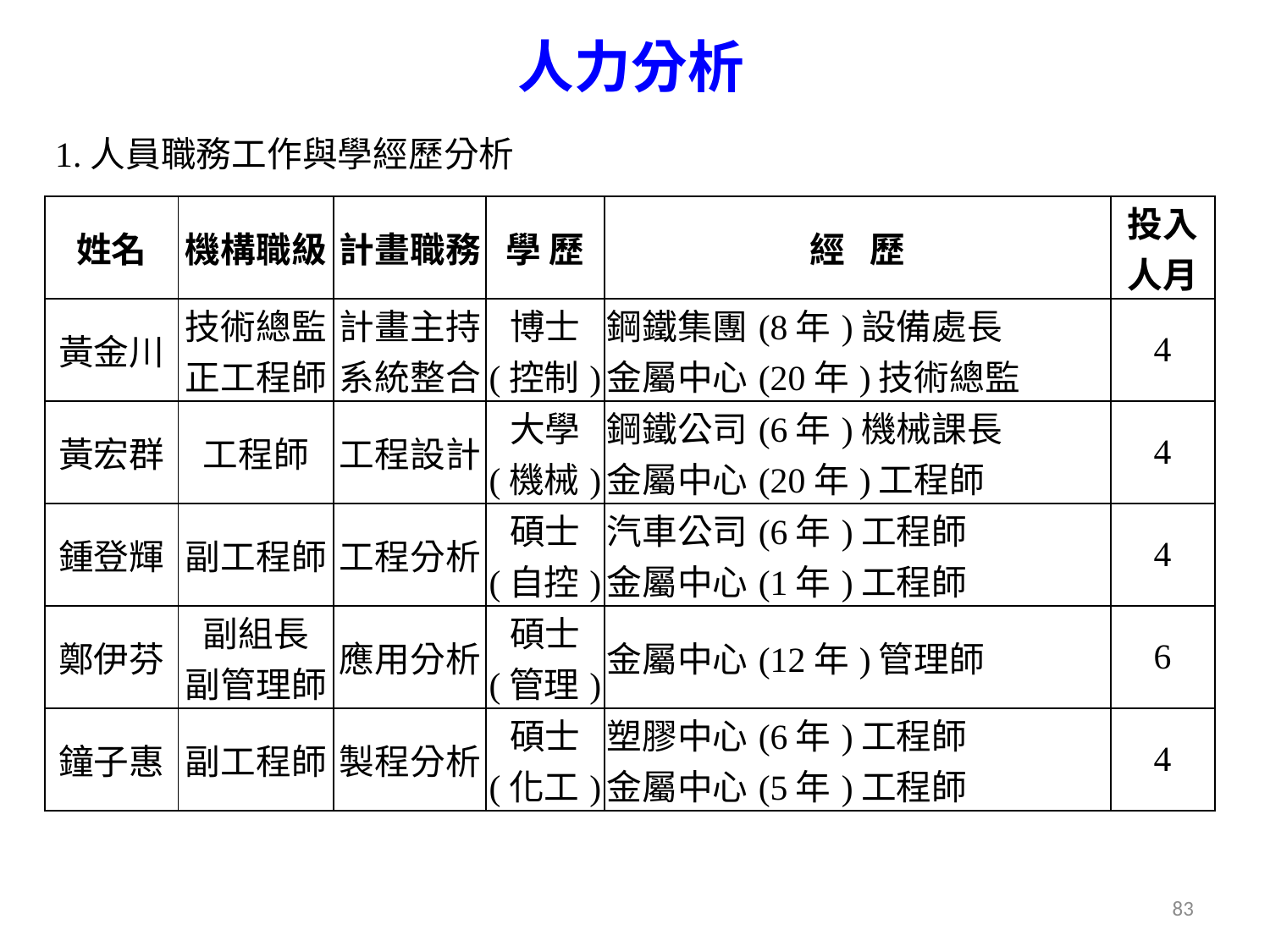

人力分析
1.人員職務工作與學經歷分析
| 姓名 | 機構職級 | 計畫職務 | 學 歷 | 經 歷 | 投入人月 |
| --- | --- | --- | --- | --- | --- |
| 黃金川 | 技術總監 正工程師 | 計畫主持 系統整合 | 博士 (控制) | 鋼鐵集團(8年)設備處長 金屬中心(20年)技術總監 | 4 |
| 黃宏群 | 工程師 | 工程設計 | 大學 (機械) | 鋼鐵公司(6年)機械課長 金屬中心(20年)工程師 | 4 |
| 鍾登輝 | 副工程師 | 工程分析 | 碩士 (自控) | 汽車公司(6年)工程師 金屬中心(1年)工程師 | 4 |
| 鄭伊芬 | 副組長 副管理師 | 應用分析 | 碩士 (管理) | 金屬中心(12年)管理師 | 6 |
| 鐘子惠 | 副工程師 | 製程分析 | 碩士 (化工) | 塑膠中心(6年)工程師 金屬中心(5年)工程師 | 4 |
83